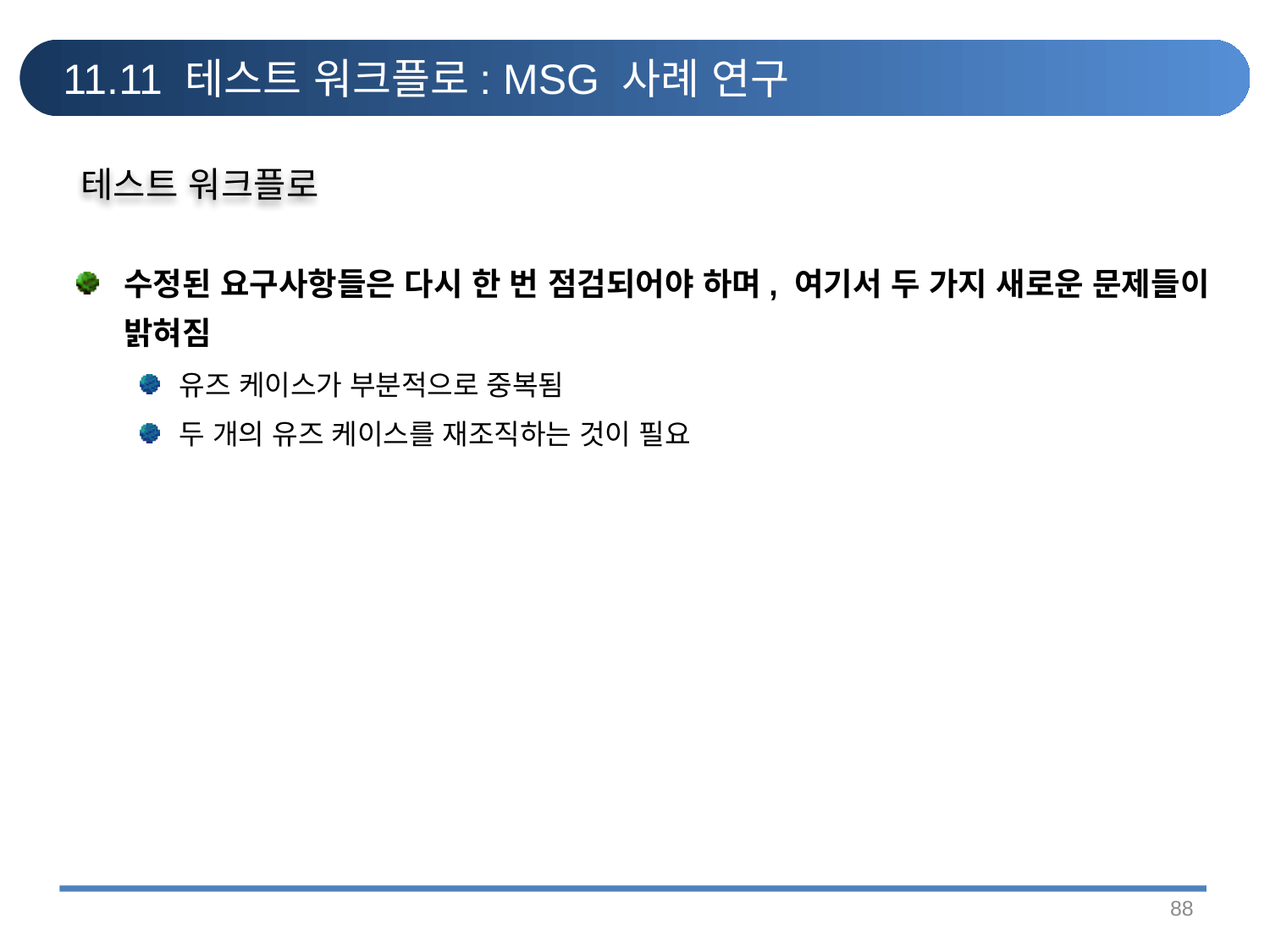

# 11.11 테스트 워크플로: MSG 사례 연구
테스트 워크플로
수정된 요구사항들은 다시 한 번 점검되어야 하며, 여기서 두 가지 새로운 문제들이 밝혀짐
유즈 케이스가 부분적으로 중복됨
두 개의 유즈 케이스를 재조직하는 것이 필요
88